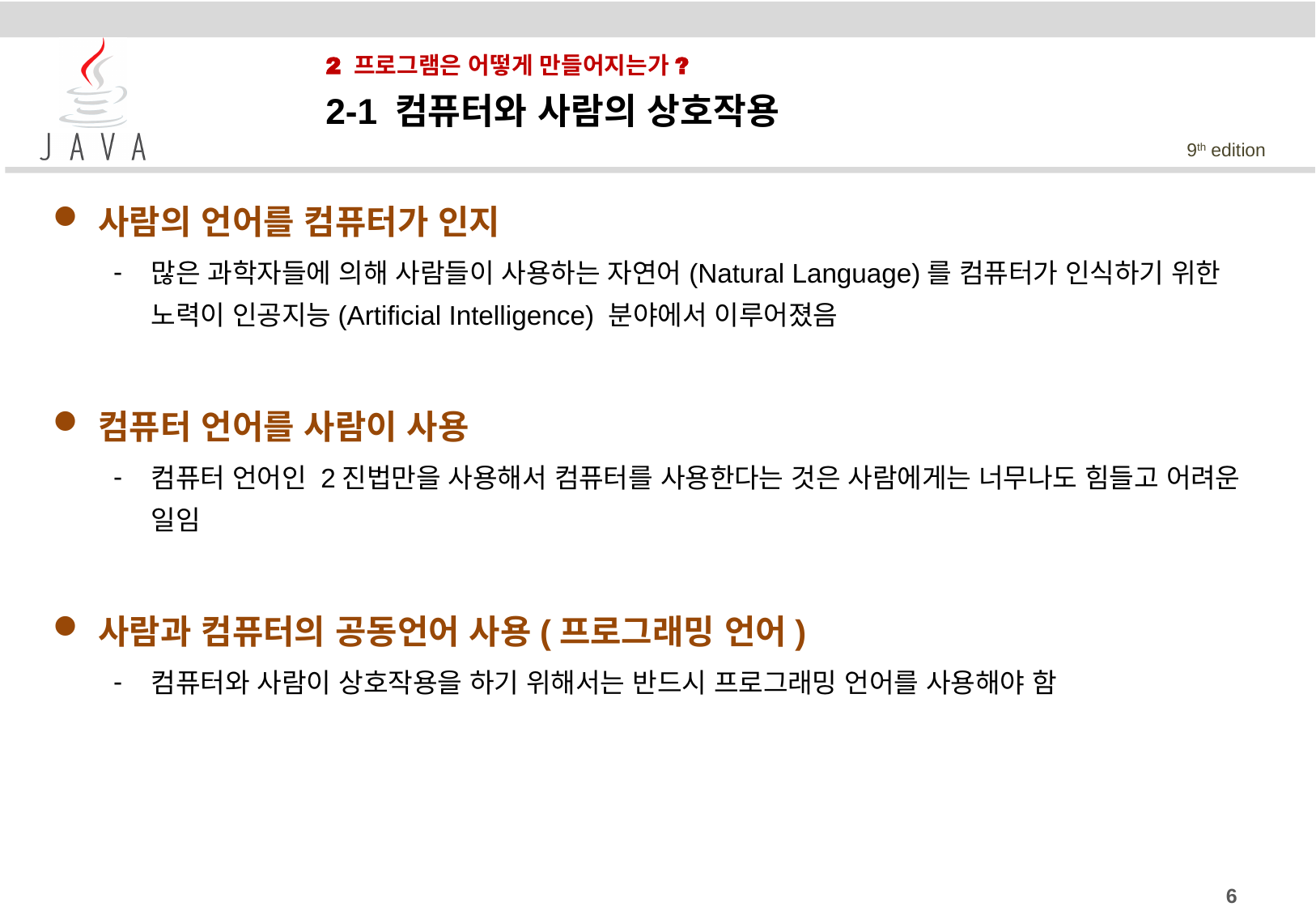

# 2 프로그램은 어떻게 만들어지는가?
2-1 컴퓨터와 사람의 상호작용
사람의 언어를 컴퓨터가 인지
많은 과학자들에 의해 사람들이 사용하는 자연어(Natural Language)를 컴퓨터가 인식하기 위한 노력이 인공지능(Artificial Intelligence) 분야에서 이루어졌음

컴퓨터 언어를 사람이 사용
컴퓨터 언어인 2진법만을 사용해서 컴퓨터를 사용한다는 것은 사람에게는 너무나도 힘들고 어려운 일임

사람과 컴퓨터의 공동언어 사용(프로그래밍 언어)
컴퓨터와 사람이 상호작용을 하기 위해서는 반드시 프로그래밍 언어를 사용해야 함

6